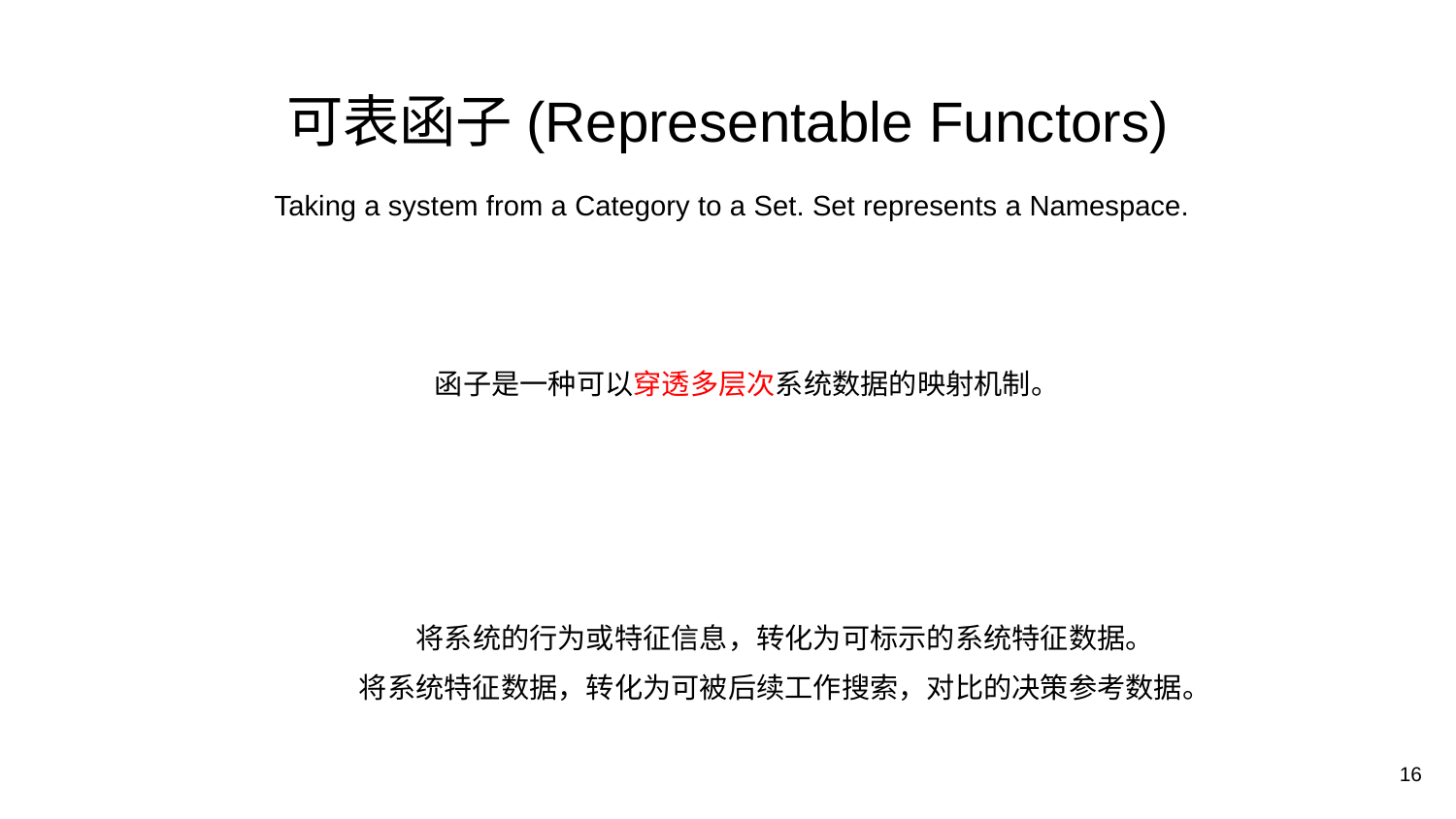

# 可表函子(Representable Functors)
Taking a system from a Category to a Set. Set represents a Namespace.
函子是一种可以穿透多层次系统数据的映射机制。
将系统的行为或特征信息，转化为可标示的系统特征数据。
将系统特征数据，转化为可被后续工作搜索，对比的决策参考数据。
16